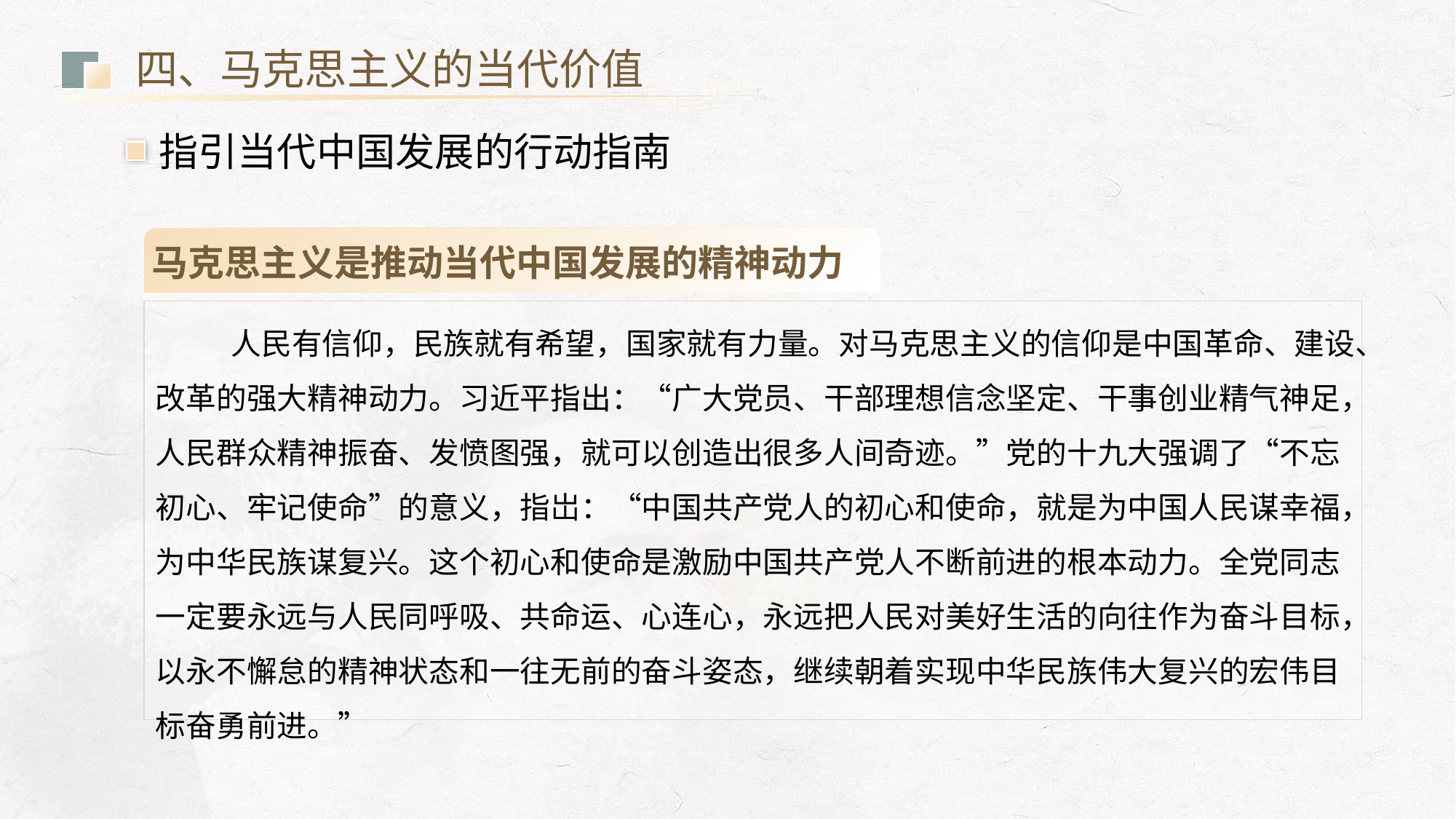

四、马克思主义的当代价值

指引当代中国发展的行动指南

马克思主义是推动当代中国发展的精神动力

人民有信仰，民族就有希望，国家就有力量。对马克思主义的信仰是中国革命、建设、改革的强大精神动力。习近平指出：“广大党员、干部理想信念坚定、干事创业精气神足，人民群众精神振奋、发愤图强，就可以创造出很多人间奇迹。”党的十九大强调了“不忘初心、牢记使命”的意义，指岀：“中国共产党人的初心和使命，就是为中国人民谋幸福，为中华民族谋复兴。这个初心和使命是激励中国共产党人不断前进的根本动力。全党同志一定要永远与人民同呼吸、共命运、心连心，永远把人民对美好生活的向往作为奋斗目标，以永不懈怠的精神状态和一往无前的奋斗姿态，继续朝着实现中华民族伟大复兴的宏伟目标奋勇前进。”